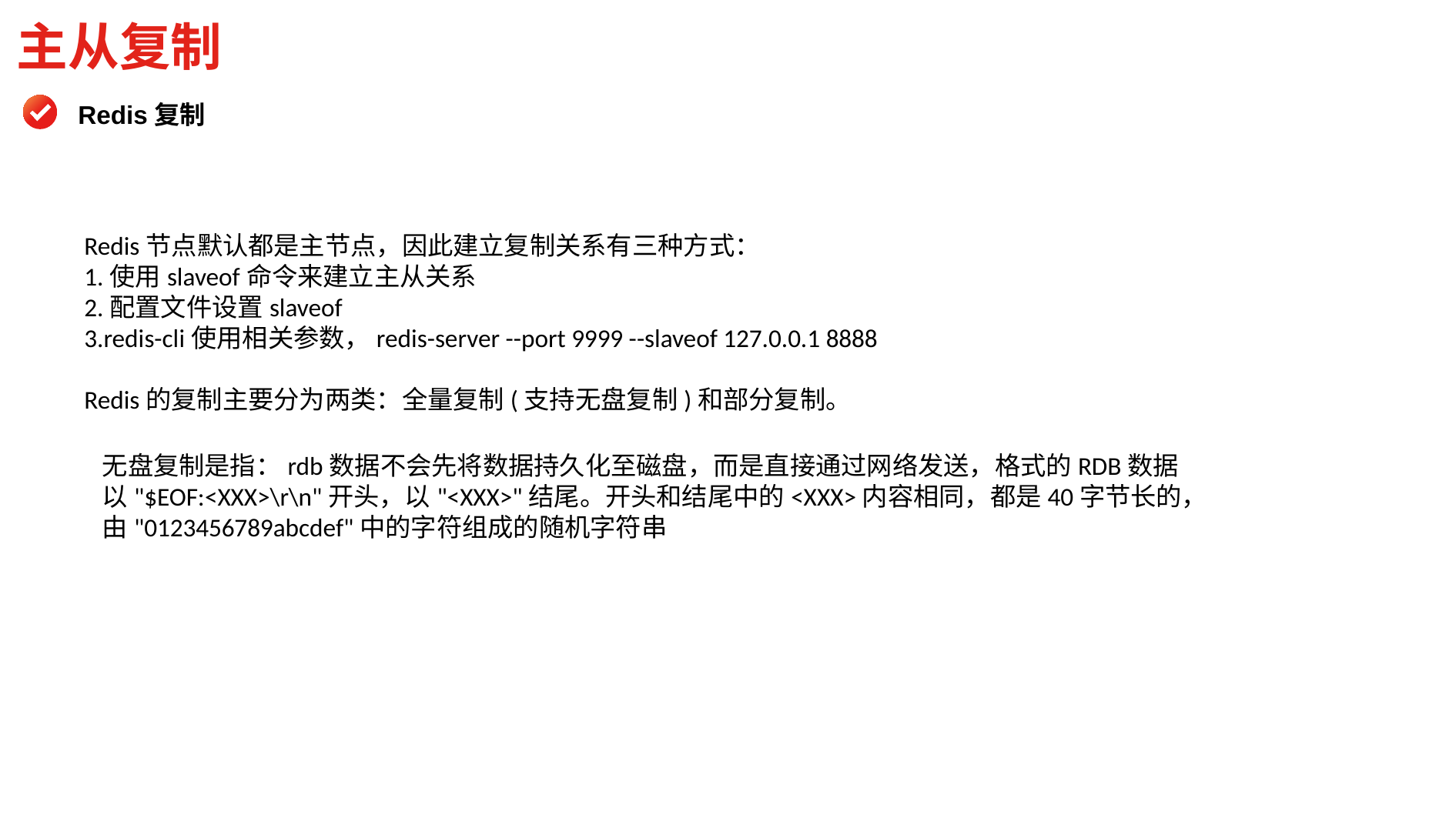

主从复制
Redis复制

Redis节点默认都是主节点，因此建立复制关系有三种方式：
1.使用slaveof命令来建立主从关系
2.配置文件设置slaveof
3.redis-cli使用相关参数，redis-server --port 9999 --slaveof 127.0.0.1 8888

Redis的复制主要分为两类：全量复制(支持无盘复制)和部分复制。
无盘复制是指：rdb数据不会先将数据持久化至磁盘，而是直接通过网络发送，格式的RDB数据以"$EOF:<XXX>\r\n"开头，以"<XXX>"结尾。开头和结尾中的<XXX>内容相同，都是40字节长的，由"0123456789abcdef"中的字符组成的随机字符串